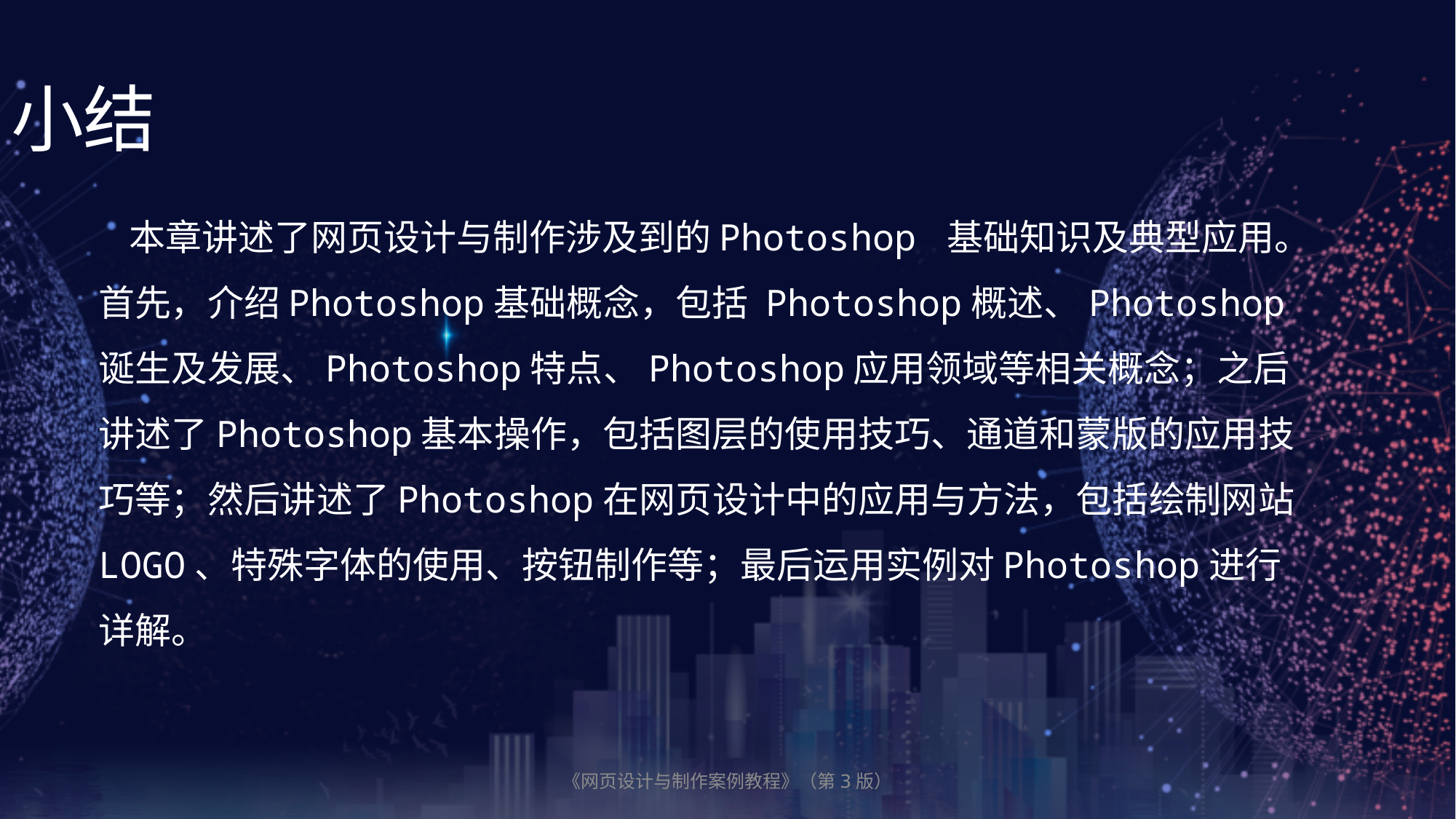

小结
      本章讲述了网页设计与制作涉及到的Photoshop 基础知识及典型应用。首先，介绍Photoshop基础概念，包括 Photoshop概述、Photoshop诞生及发展、Photoshop特点、Photoshop应用领域等相关概念；之后讲述了Photoshop基本操作，包括图层的使用技巧、通道和蒙版的应用技巧等；然后讲述了Photoshop在网页设计中的应用与方法，包括绘制网站LOGO、特殊字体的使用、按钮制作等；最后运用实例对Photoshop进行详解。
《网页设计与制作案例教程》（第3版）